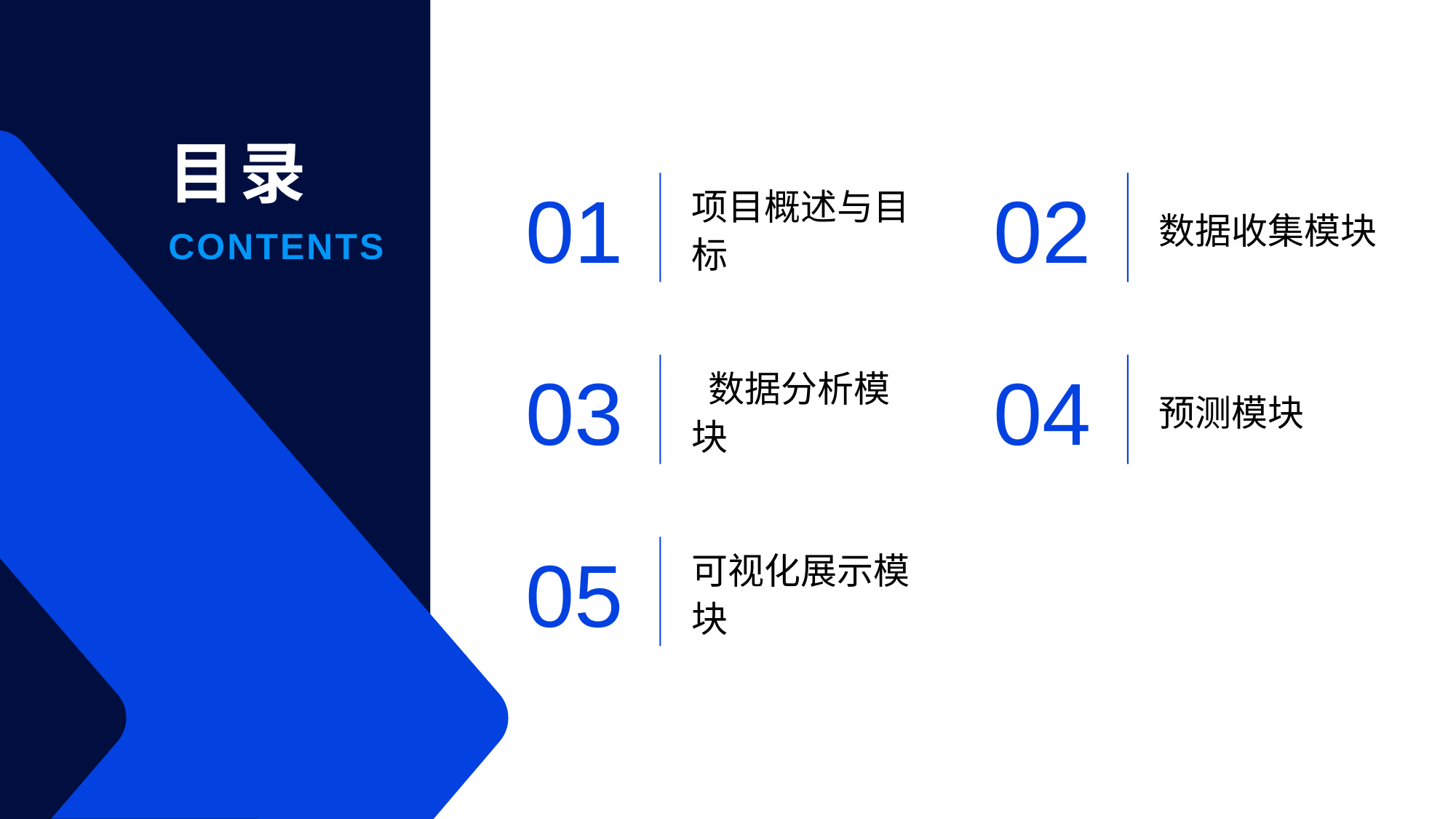

目录
01
02

项目概述与目标

数据收集模块
03
04

 数据分析模块

预测模块
05

可视化展示模块
CONTENTS